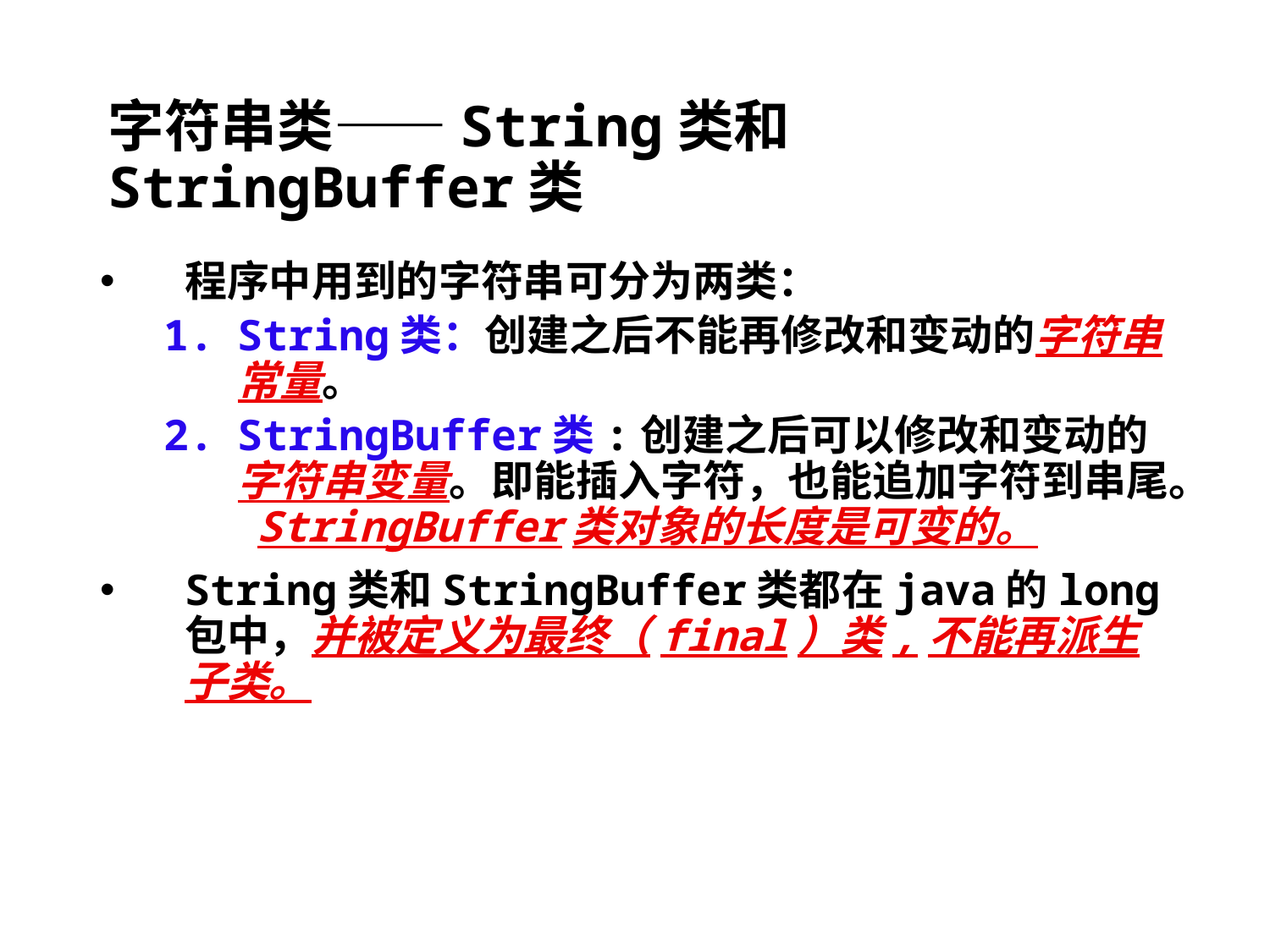

# 字符串类——String类和StringBuffer类
程序中用到的字符串可分为两类：
String类：创建之后不能再修改和变动的字符串常量。
StringBuffer类:创建之后可以修改和变动的字符串变量。即能插入字符，也能追加字符到串尾。 StringBuffer类对象的长度是可变的。
String类和StringBuffer类都在java的long包中，并被定义为最终（final）类,不能再派生子类。